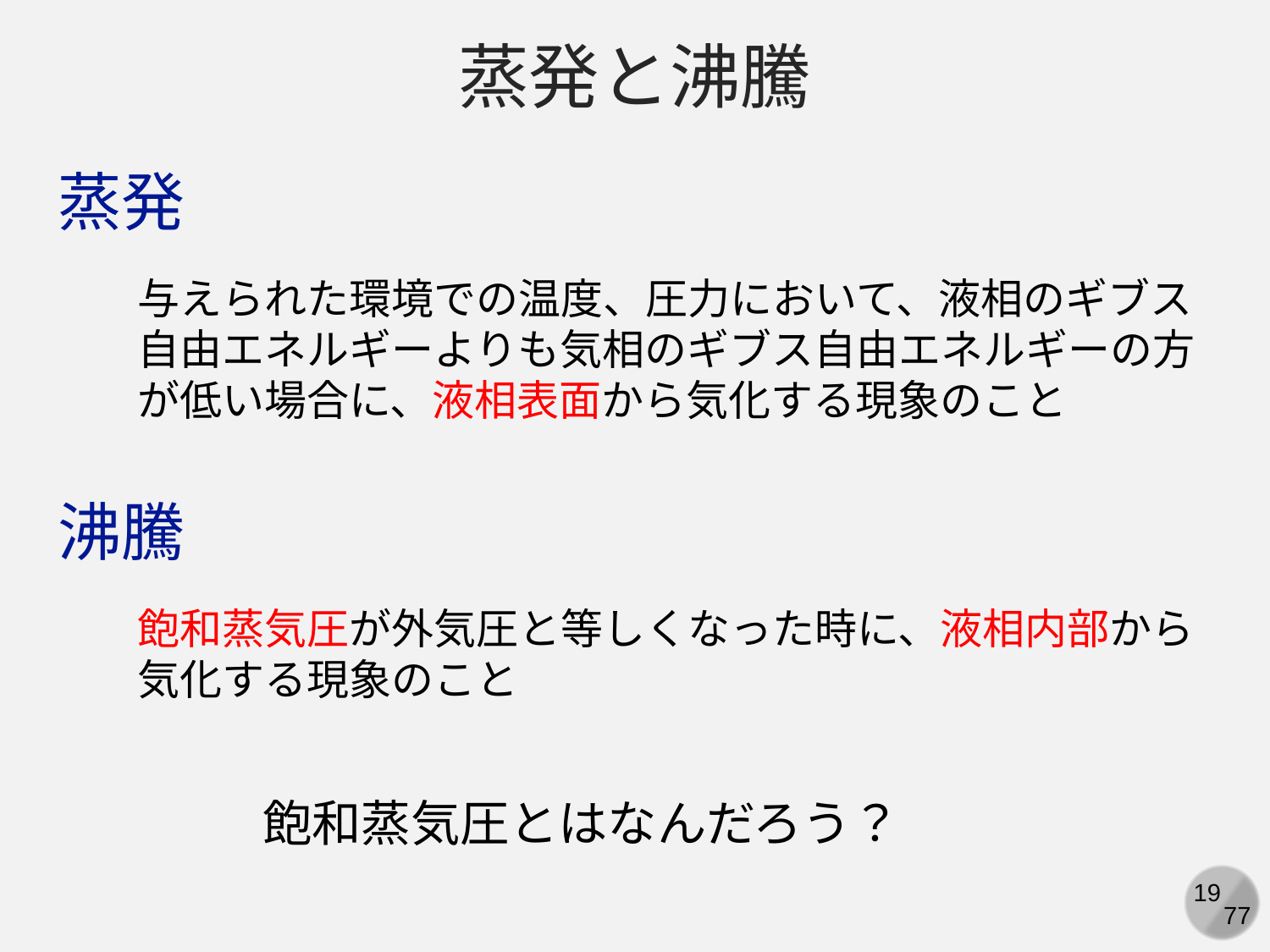

蒸発と沸騰
蒸発
与えられた環境での温度、圧力において、液相のギブス自由エネルギーよりも気相のギブス自由エネルギーの方が低い場合に、液相表面から気化する現象のこと
沸騰
飽和蒸気圧が外気圧と等しくなった時に、液相内部から気化する現象のこと
飽和蒸気圧とはなんだろう？